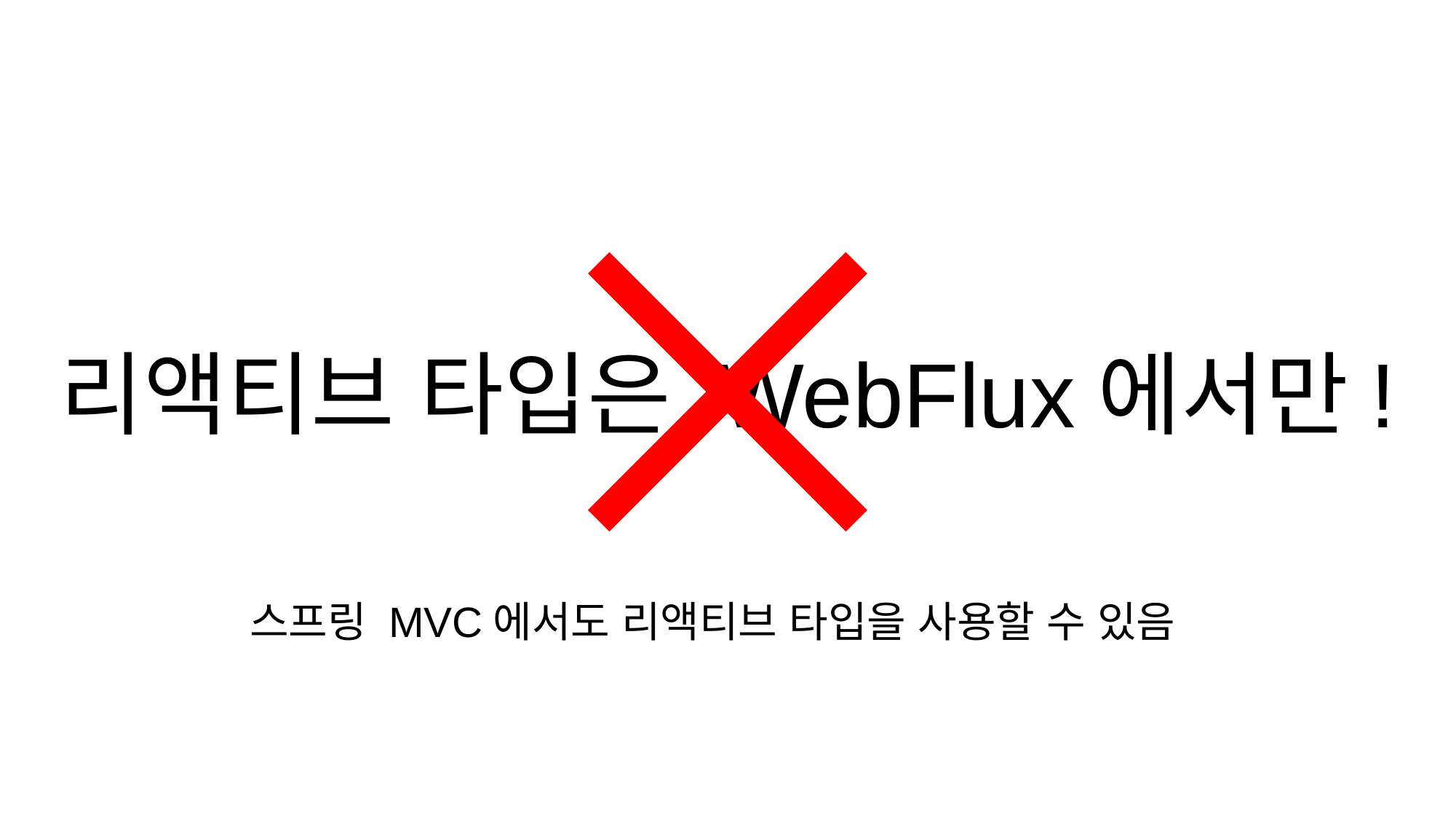

리액티브 타입은 WebFlux에서만!
스프링 MVC에서도 리액티브 타입을 사용할 수 있음